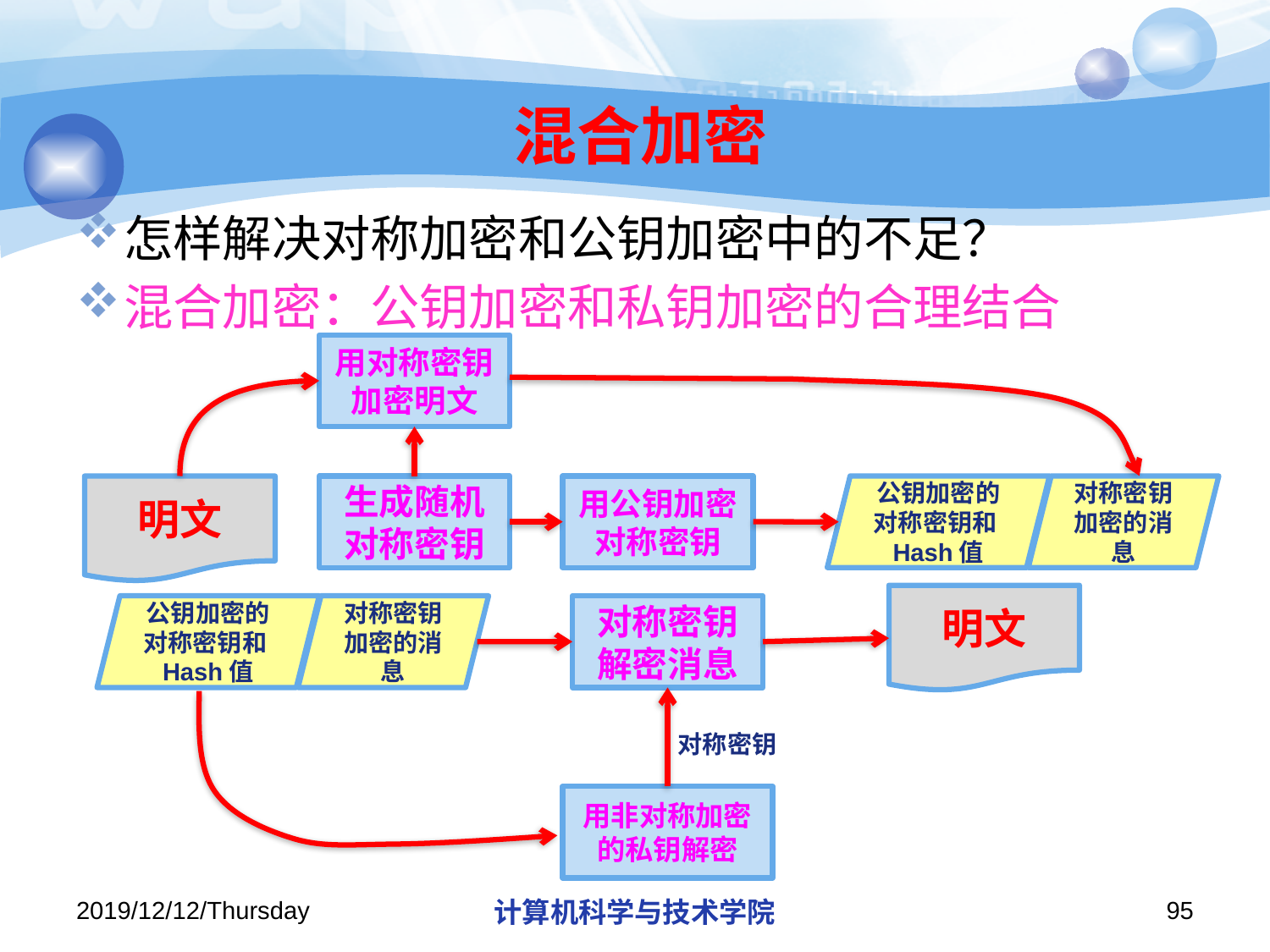

# 混合加密
怎样解决对称加密和公钥加密中的不足？
混合加密：公钥加密和私钥加密的合理结合
用对称密钥加密明文

明文
生成随机对称密钥
用公钥加密对称密钥
公钥加密的对称密钥和Hash值
对称密钥加密的消息
明文
公钥加密的对称密钥和Hash值
对称密钥加密的消息
对称密钥解密消息

对称密钥
用非对称加密的私钥解密
2019/12/12/Thursday
计算机科学与技术学院
95